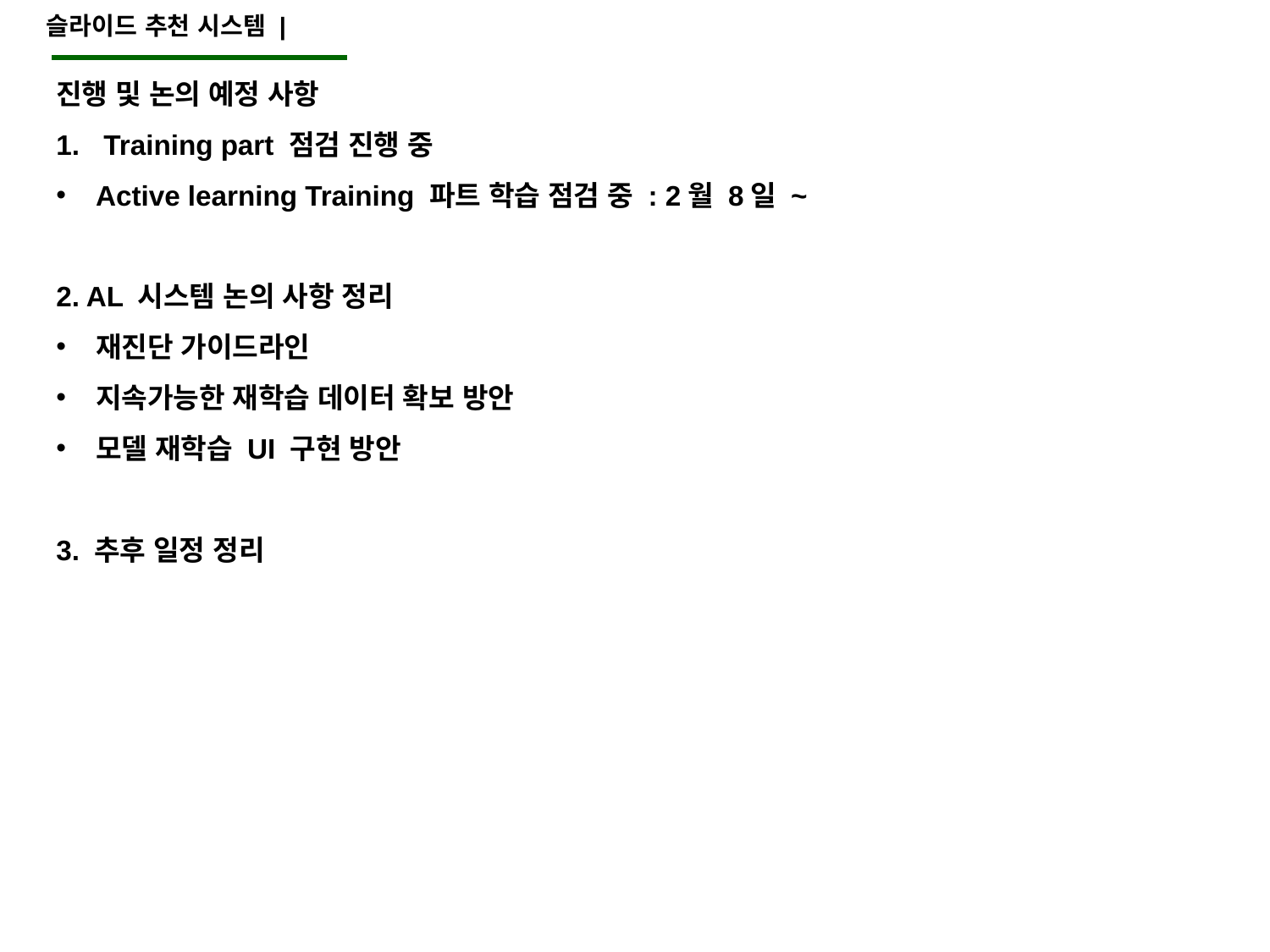

슬라이드 추천 시스템 |
진행 및 논의 예정 사항
Training part 점검 진행 중
Active learning Training 파트 학습 점검 중 : 2월 8일 ~

2. AL 시스템 논의 사항 정리
재진단 가이드라인
지속가능한 재학습 데이터 확보 방안
모델 재학습 UI 구현 방안

3. 추후 일정 정리